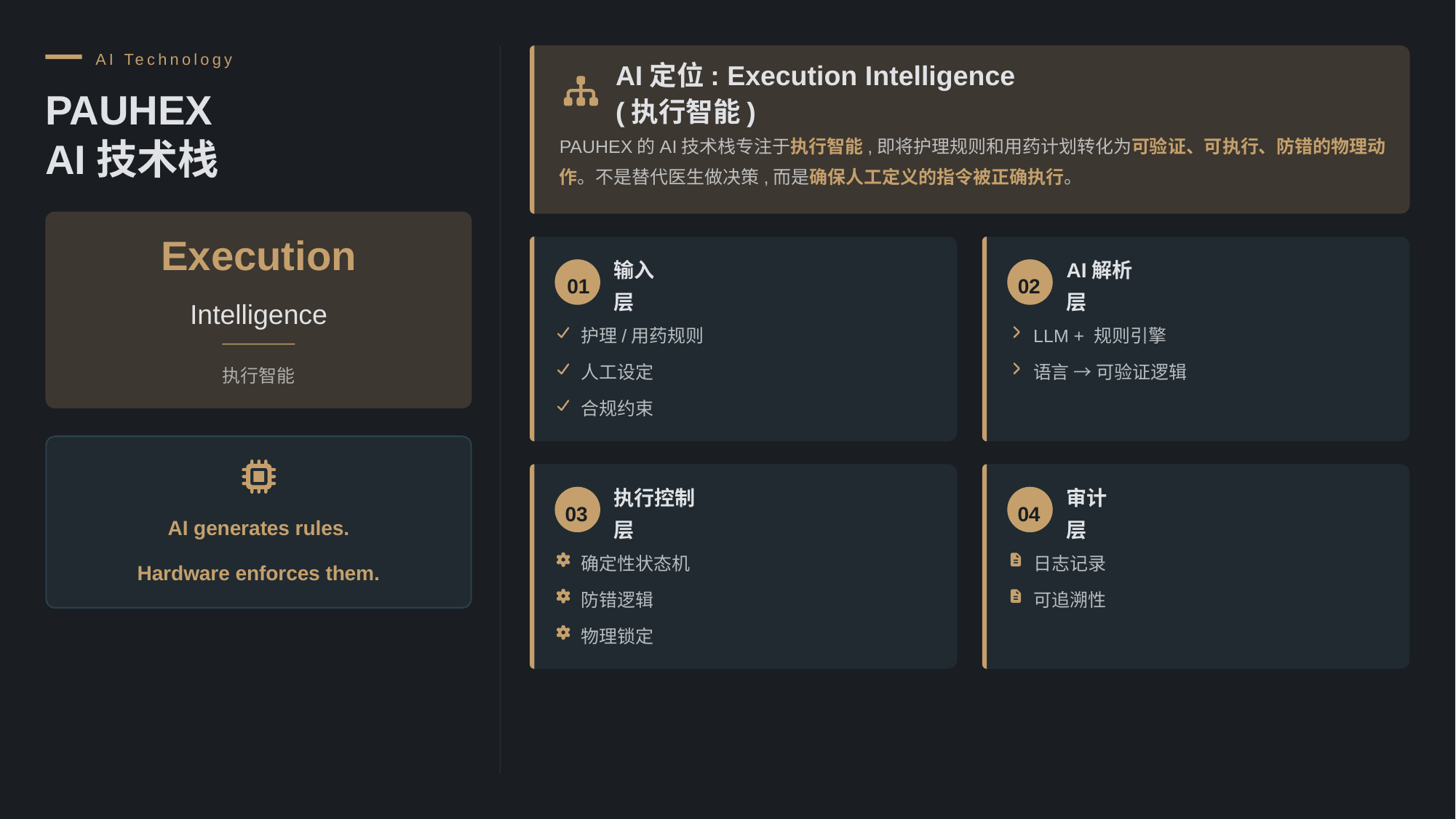

AI Technology

AI定位: Execution Intelligence (执行智能)

PAUHEX
AI技术栈
PAUHEX的AI技术栈专注于执行智能,即将护理规则和用药计划转化为可验证、可执行、防错的物理动作。不是替代医生做决策,而是确保人工定义的指令被正确执行。

Execution

01
输入层
02
AI解析层
Intelligence
护理/用药规则
LLM + 规则引擎

人工设定
语言 → 可验证逻辑
执行智能

合规约束

03
执行控制层
04
审计层
AI generates rules.
确定性状态机
日志记录
Hardware enforces them.

防错逻辑
可追溯性

物理锁定